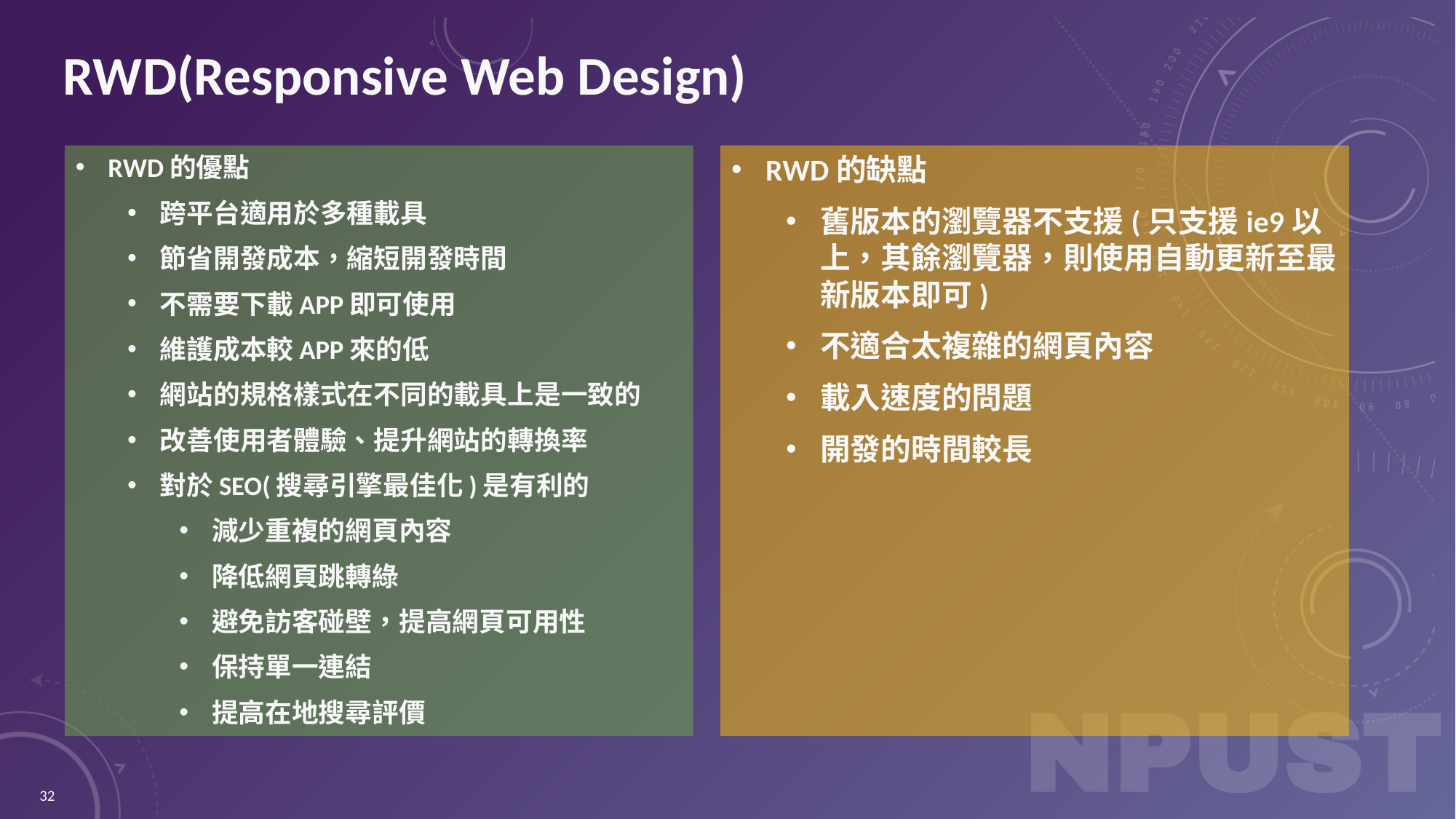

# RWD(Responsive Web Design)
RWD的優點
跨平台適用於多種載具
節省開發成本，縮短開發時間
不需要下載APP即可使用
維護成本較APP來的低
網站的規格樣式在不同的載具上是一致的
改善使用者體驗、提升網站的轉換率
對於SEO(搜尋引擎最佳化)是有利的
減少重複的網頁內容
降低網頁跳轉綠
避免訪客碰壁，提高網頁可用性
保持單一連結
提高在地搜尋評價
RWD的缺點
舊版本的瀏覽器不支援(只支援ie9以上，其餘瀏覽器，則使用自動更新至最新版本即可)
不適合太複雜的網頁內容
載入速度的問題
開發的時間較長
32